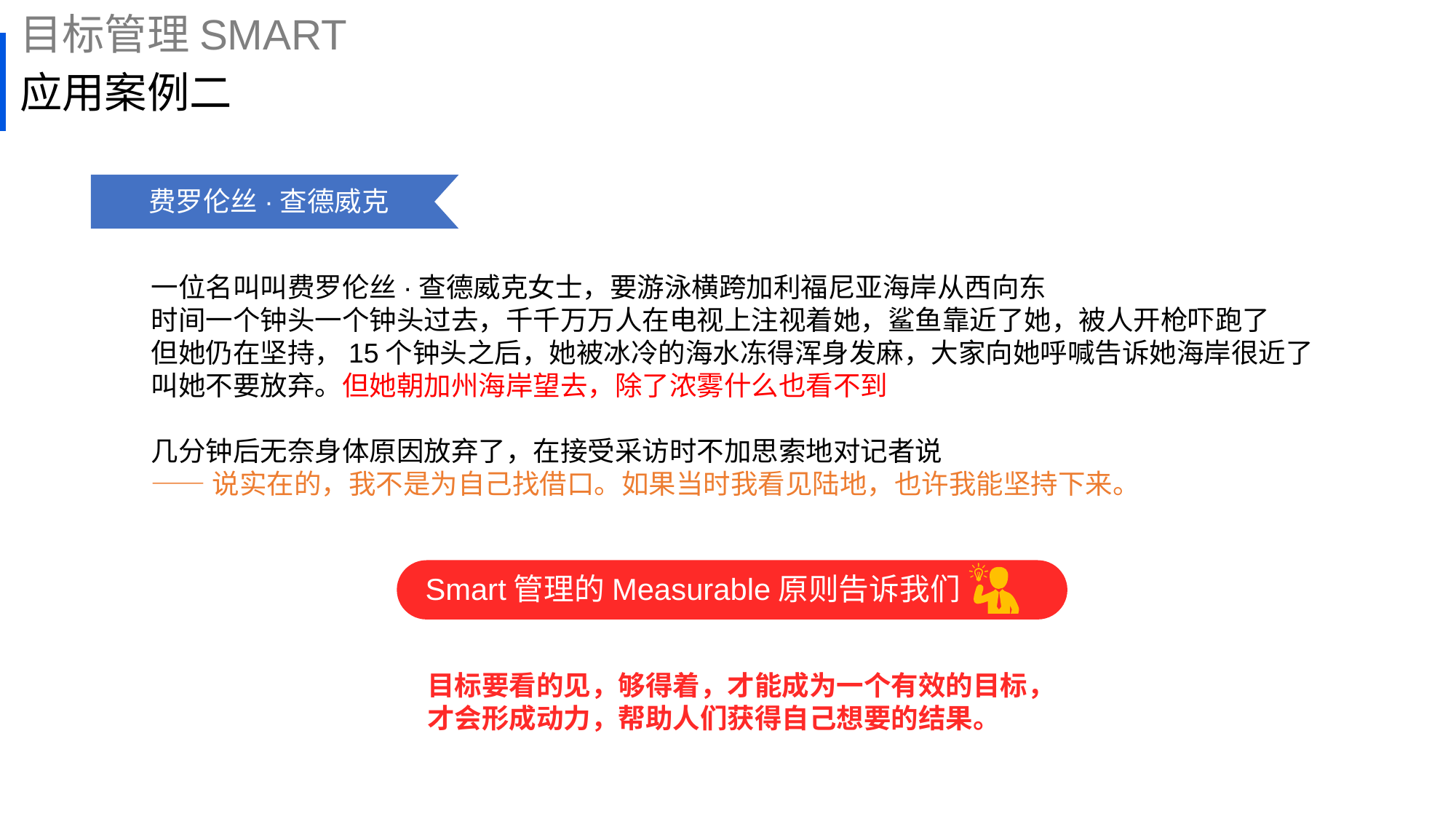

目标管理SMART
# 应用案例二

费罗伦丝·查德威克
一位名叫叫费罗伦丝·查德威克女士，要游泳横跨加利福尼亚海岸从西向东
时间一个钟头一个钟头过去，千千万万人在电视上注视着她，鲨鱼靠近了她，被人开枪吓跑了
但她仍在坚持，15个钟头之后，她被冰冷的海水冻得浑身发麻，大家向她呼喊告诉她海岸很近了
叫她不要放弃。但她朝加州海岸望去，除了浓雾什么也看不到

几分钟后无奈身体原因放弃了，在接受采访时不加思索地对记者说
——说实在的，我不是为自己找借口。如果当时我看见陆地，也许我能坚持下来。

Smart管理的Measurable原则告诉我们

目标要看的见，够得着，才能成为一个有效的目标，才会形成动力，帮助人们获得自己想要的结果。